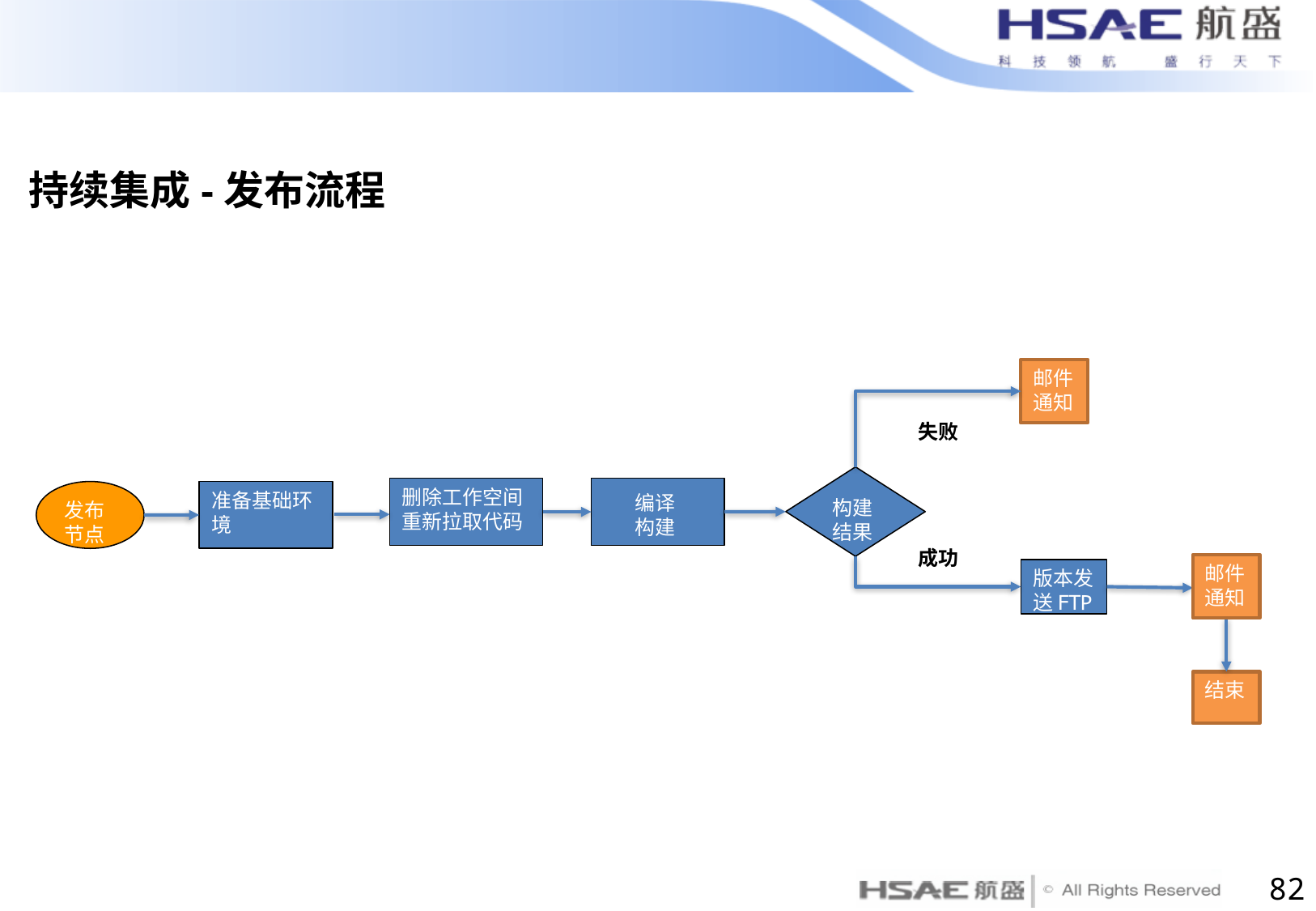

持续集成-发布流程
邮件通知
失败
构建结果
删除工作空间重新拉取代码

发布节点
准备基础环境
编译构建
成功
邮件通知
版本发送FTP
结束